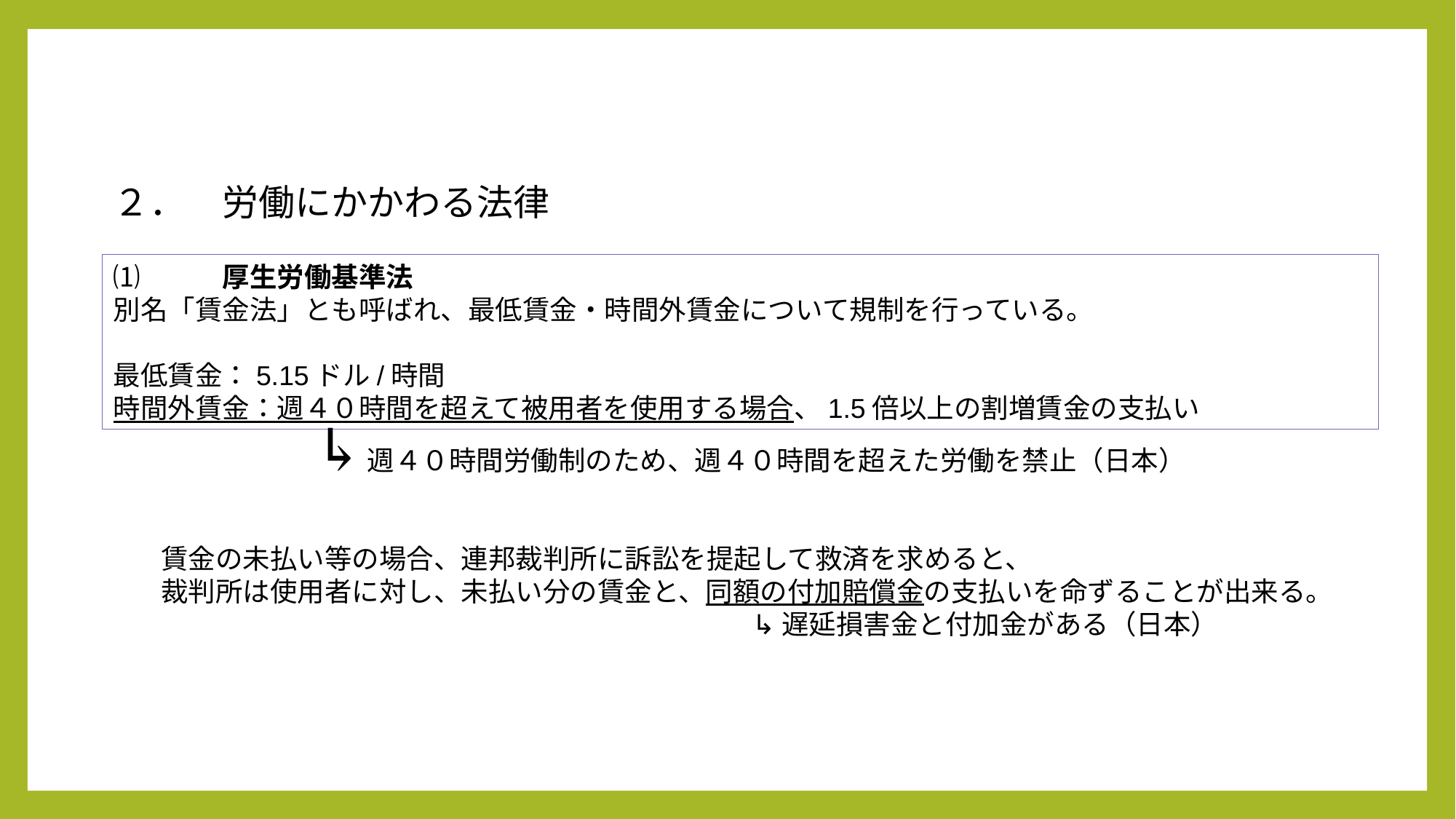

２．	労働にかかわる法律
⑴	厚生労働基準法
別名「賃金法」とも呼ばれ、最低賃金・時間外賃金について規制を行っている。

最低賃金：5.15ドル/時間
時間外賃金：週４０時間を超えて被用者を使用する場合、1.5倍以上の割増賃金の支払い
↳
週４０時間労働制のため、週４０時間を超えた労働を禁止（日本）

賃金の未払い等の場合、連邦裁判所に訴訟を提起して救済を求めると、
裁判所は使用者に対し、未払い分の賃金と、同額の付加賠償金の支払いを命ずることが出来る。
↳遅延損害金と付加金がある（日本）